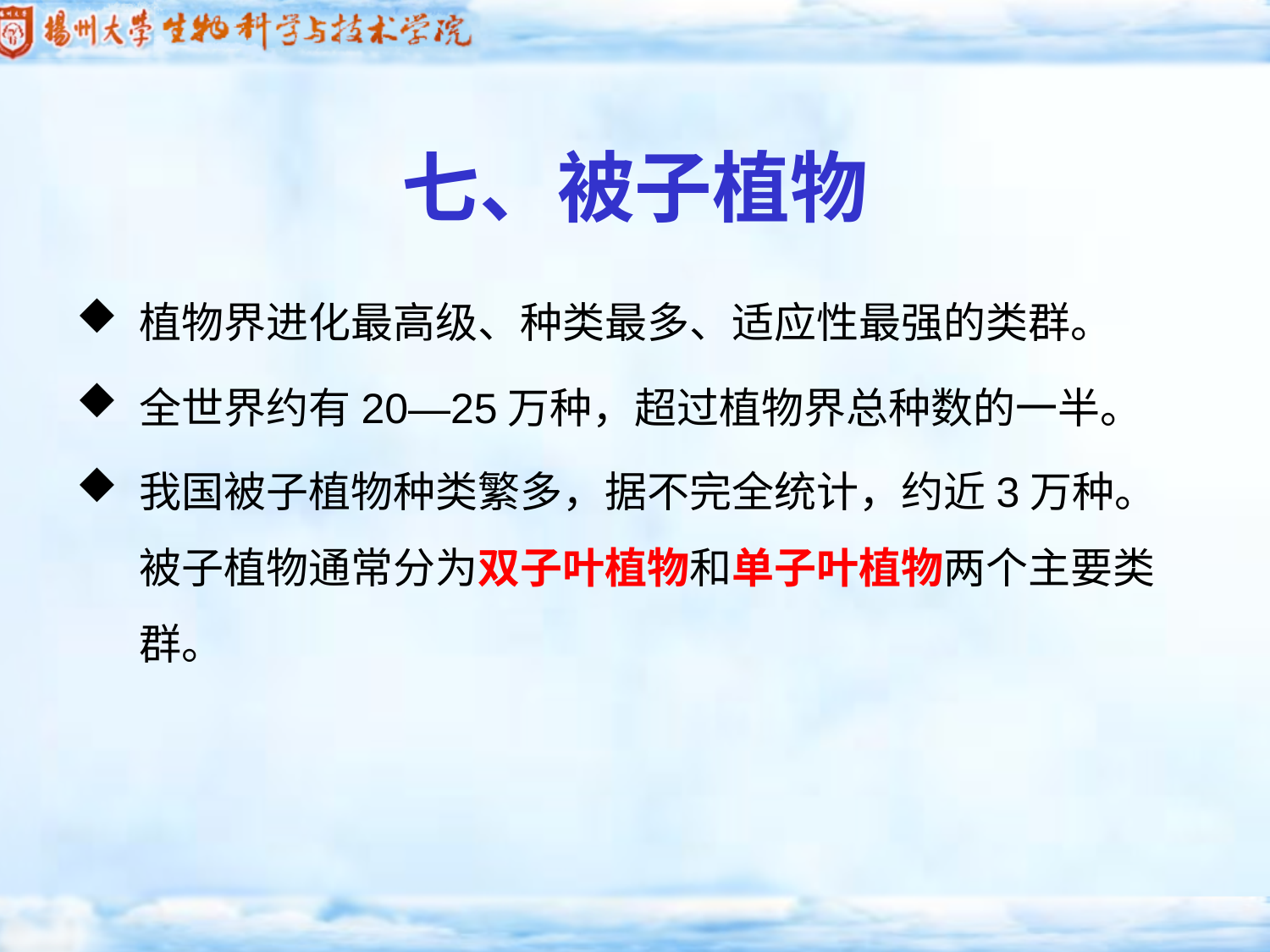

# 七、被子植物
植物界进化最高级、种类最多、适应性最强的类群。
全世界约有20—25万种，超过植物界总种数的一半。
我国被子植物种类繁多，据不完全统计，约近3万种。被子植物通常分为双子叶植物和单子叶植物两个主要类群。